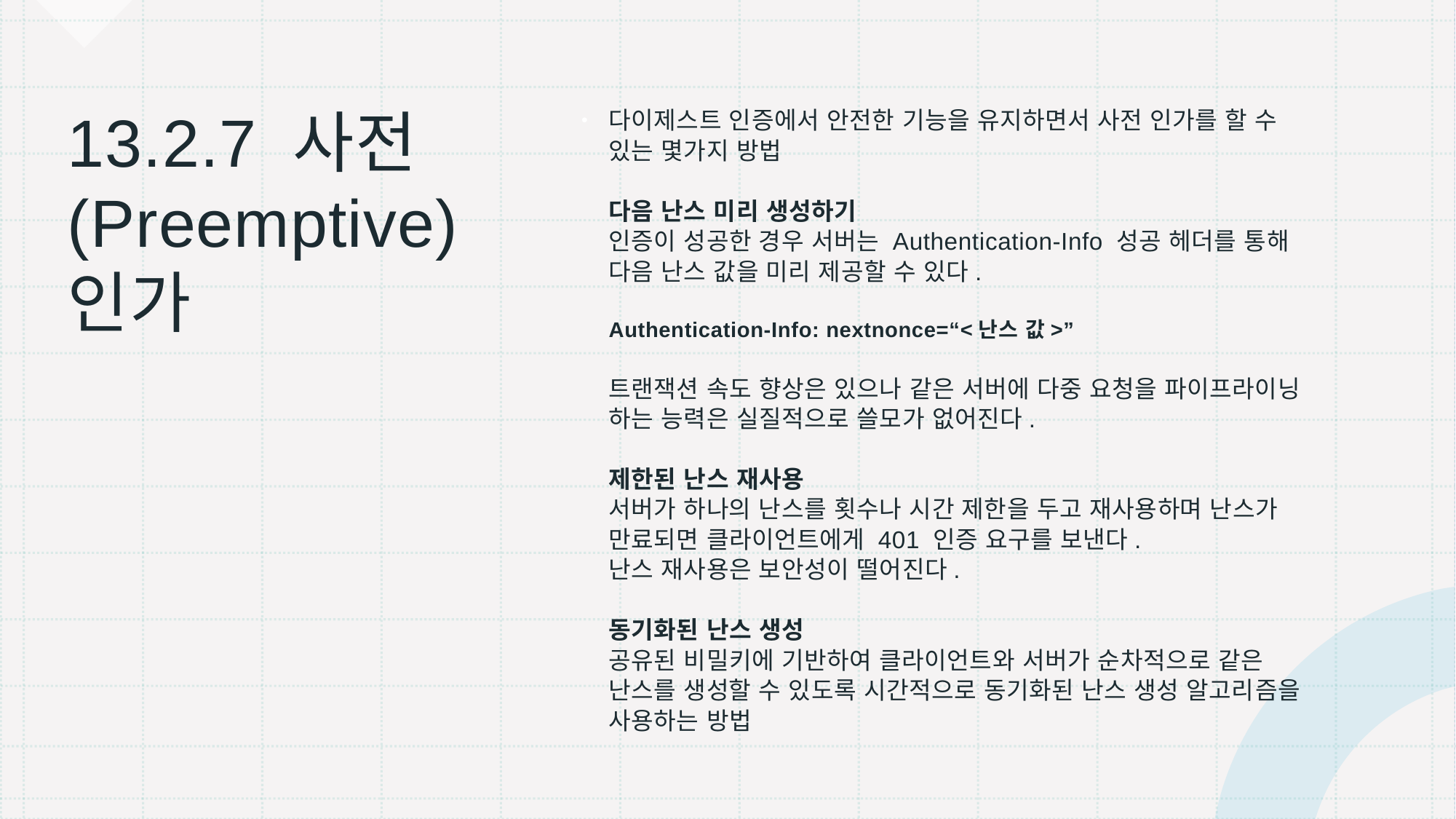

다이제스트 인증에서 안전한 기능을 유지하면서 사전 인가를 할 수 있는 몇가지 방법
다음 난스 미리 생성하기
인증이 성공한 경우 서버는 Authentication-Info 성공 헤더를 통해 다음 난스 값을 미리 제공할 수 있다.
Authentication-Info: nextnonce=“<난스 값>”
트랜잭션 속도 향상은 있으나 같은 서버에 다중 요청을 파이프라이닝 하는 능력은 실질적으로 쓸모가 없어진다.
제한된 난스 재사용
서버가 하나의 난스를 횟수나 시간 제한을 두고 재사용하며 난스가 만료되면 클라이언트에게 401 인증 요구를 보낸다.
난스 재사용은 보안성이 떨어진다.
동기화된 난스 생성
공유된 비밀키에 기반하여 클라이언트와 서버가 순차적으로 같은 난스를 생성할 수 있도록 시간적으로 동기화된 난스 생성 알고리즘을 사용하는 방법
# 13.2.7 사전(Preemptive) 인가